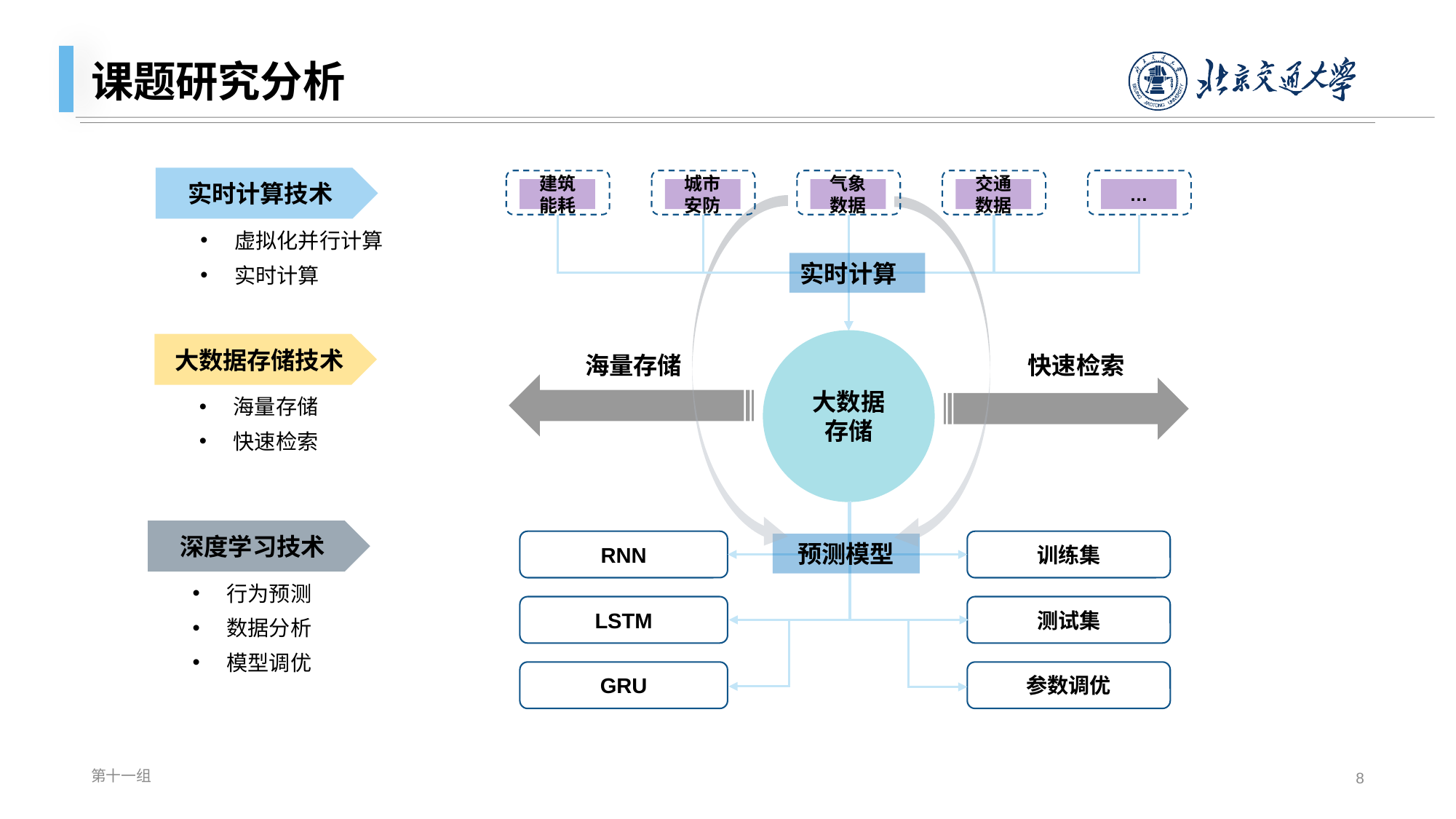

# 课题研究分析
实时计算技术

虚拟化并行计算
实时计算

建筑能耗

城市安防

气象数据

交通数据

…

实时计算
大数据
存储
大数据存储技术

海量存储
快速检索
海量存储
快速检索

深度学习技术

行为预测
数据分析
模型调优
RNN
训练集
预测模型
LSTM
测试集
GRU
参数调优
第十一组
8